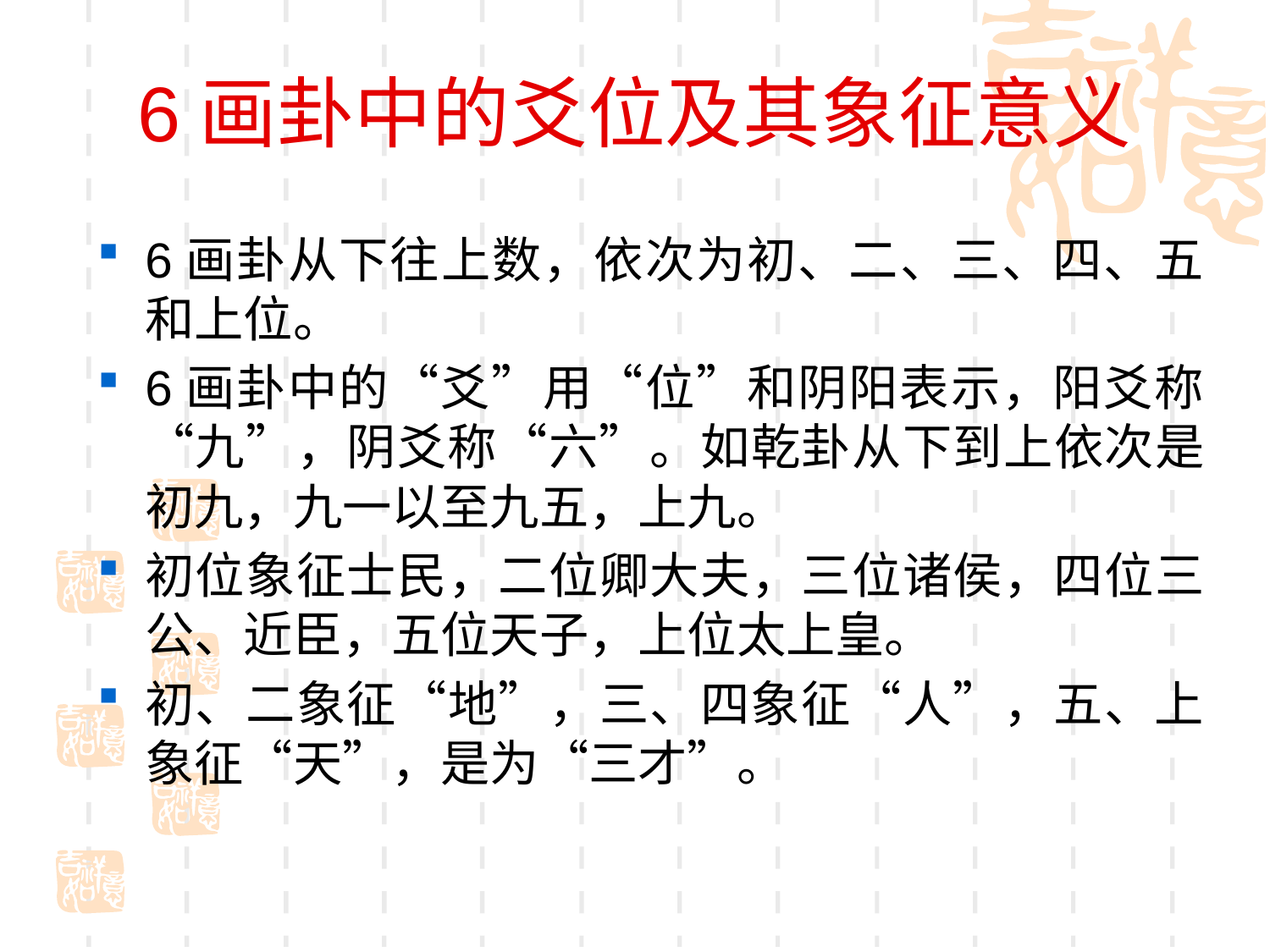

# 6画卦中的爻位及其象征意义
6画卦从下往上数，依次为初、二、三、四、五和上位。
6画卦中的“爻”用“位”和阴阳表示，阳爻称“九”，阴爻称“六”。如乾卦从下到上依次是初九，九一以至九五，上九。
初位象征士民，二位卿大夫，三位诸侯，四位三公、近臣，五位天子，上位太上皇。
初、二象征“地”，三、四象征“人”，五、上象征“天”，是为“三才”。